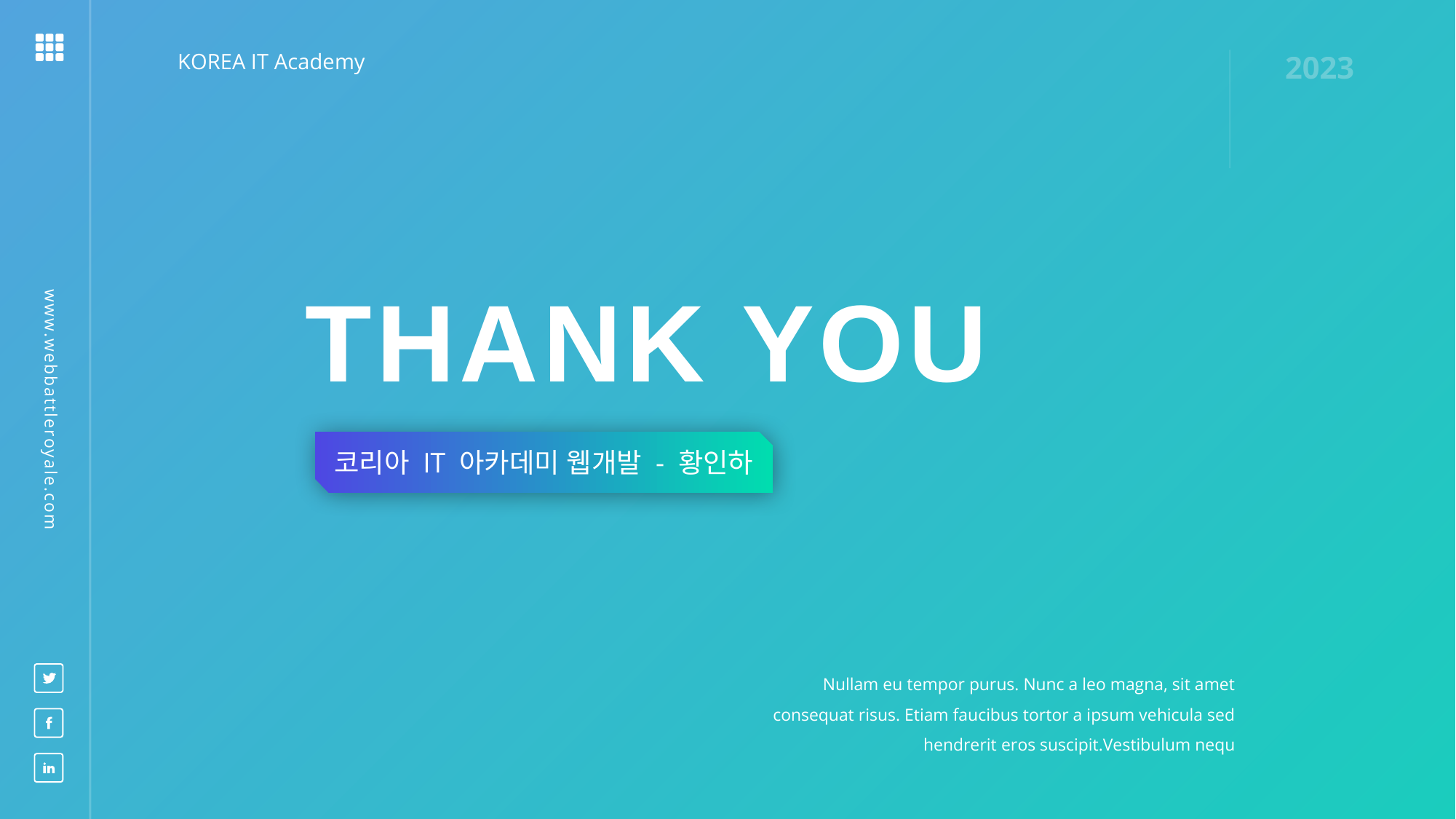

KOREA IT Academy
2023
THANK YOU
www.webbattleroyale.com

코리아 IT 아카데미 웹개발 - 황인하
Nullam eu tempor purus. Nunc a leo magna, sit amet consequat risus. Etiam faucibus tortor a ipsum vehicula sed hendrerit eros suscipit.Vestibulum nequ